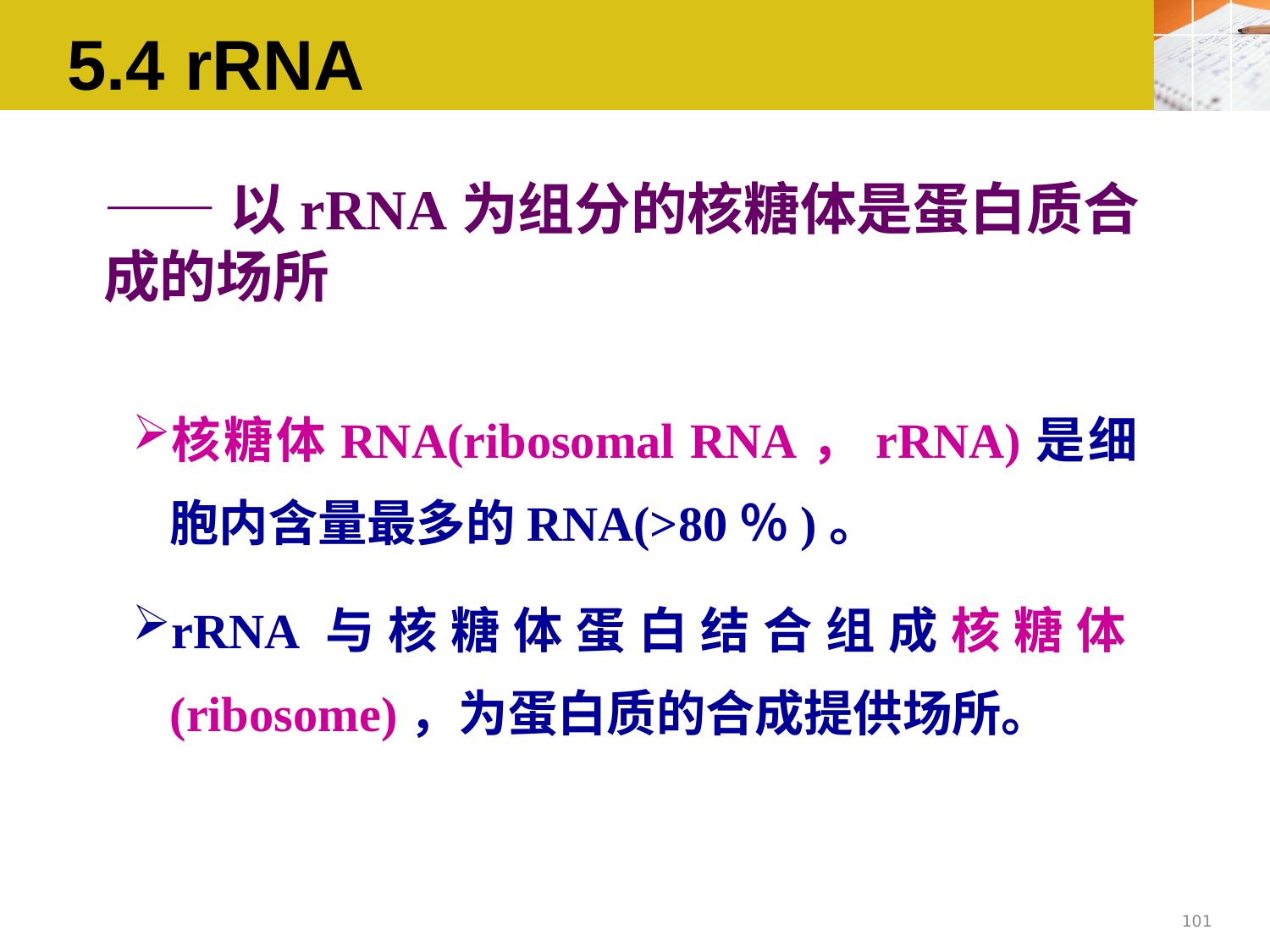

5.4 rRNA
——以rRNA为组分的核糖体是蛋白质合成的场所
核糖体RNA(ribosomal RNA，rRNA)是细胞内含量最多的RNA(>80％)。
rRNA与核糖体蛋白结合组成核糖体(ribosome)，为蛋白质的合成提供场所。
101